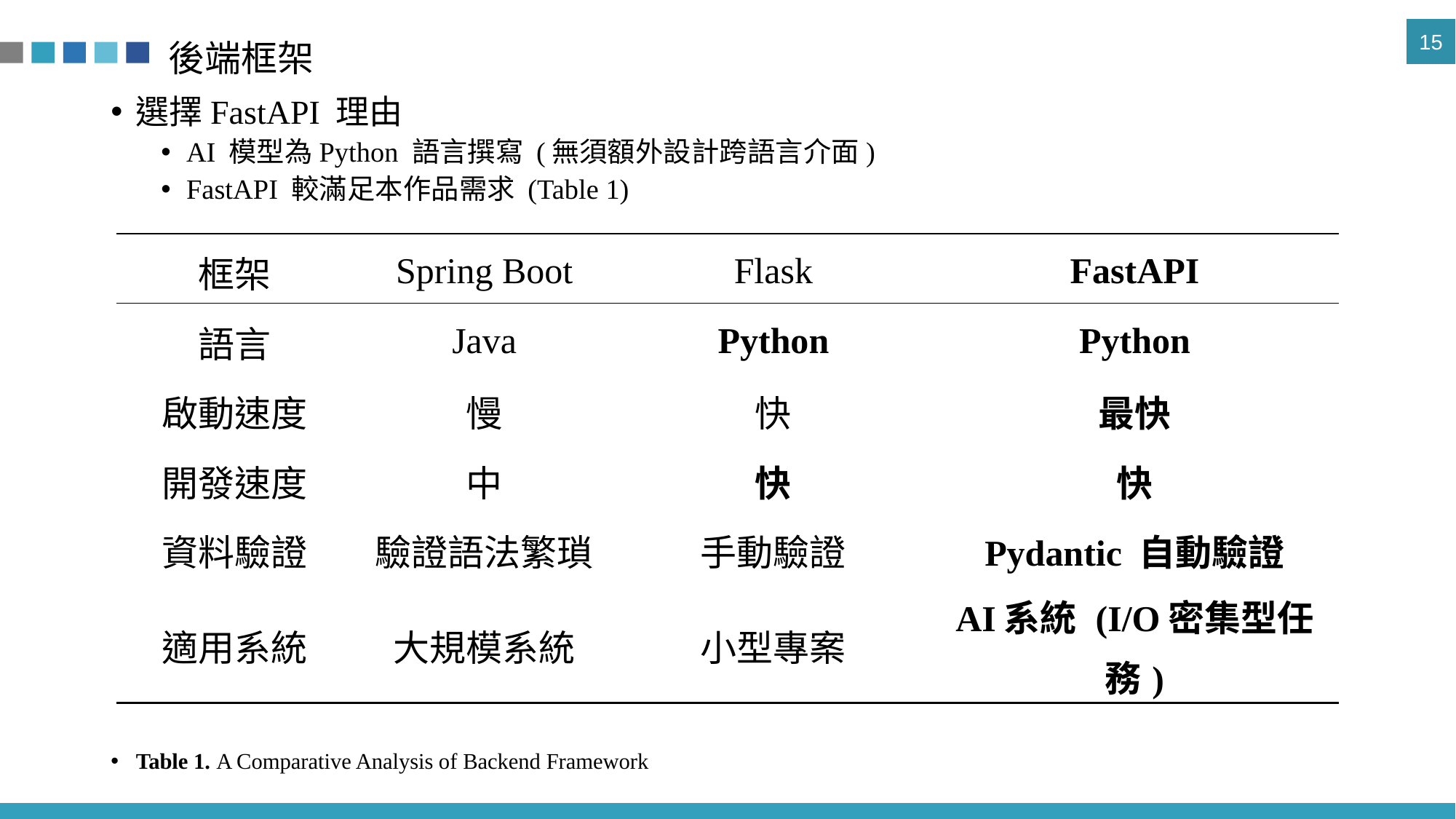

# 後端框架
選擇FastAPI 理由
AI 模型為Python 語言撰寫 (無須額外設計跨語言介面)
FastAPI 較滿足本作品需求 (Table 1)

Table 1. A Comparative Analysis of Backend Framework
| 框架 | Spring Boot | Flask | FastAPI |
| --- | --- | --- | --- |
| 語言 | Java | Python | Python |
| 啟動速度 | 慢 | 快 | 最快 |
| 開發速度 | 中 | 快 | 快 |
| 資料驗證 | 驗證語法繁瑣 | 手動驗證 | Pydantic 自動驗證 |
| 適用系統 | 大規模系統 | 小型專案 | AI系統 (I/O密集型任務) |